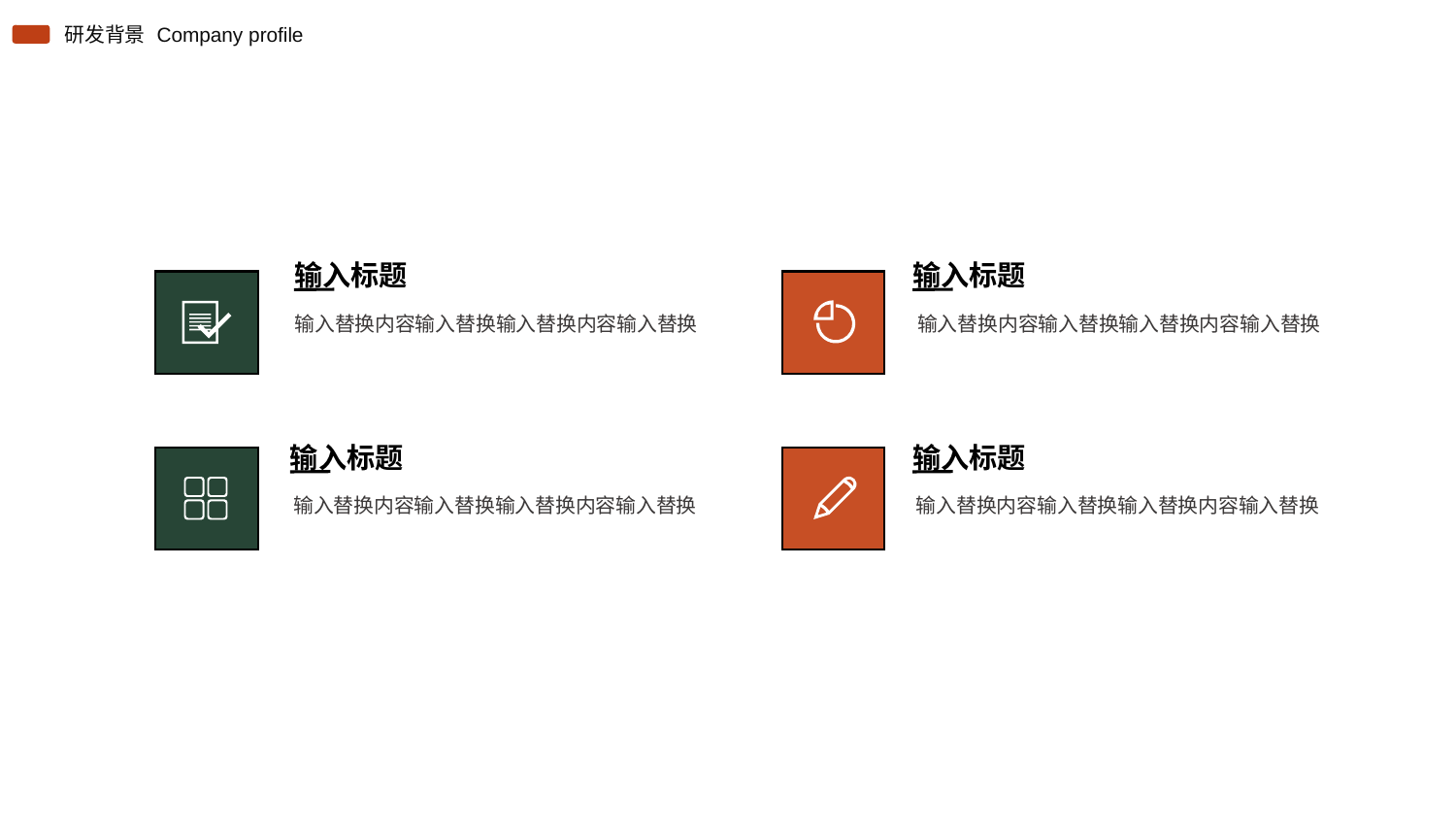

Company profile
研发背景

输入标题
输入标题

输入替换内容输入替换输入替换内容输入替换
输入替换内容输入替换输入替换内容输入替换
输入标题
输入标题
输入替换内容输入替换输入替换内容输入替换
输入替换内容输入替换输入替换内容输入替换